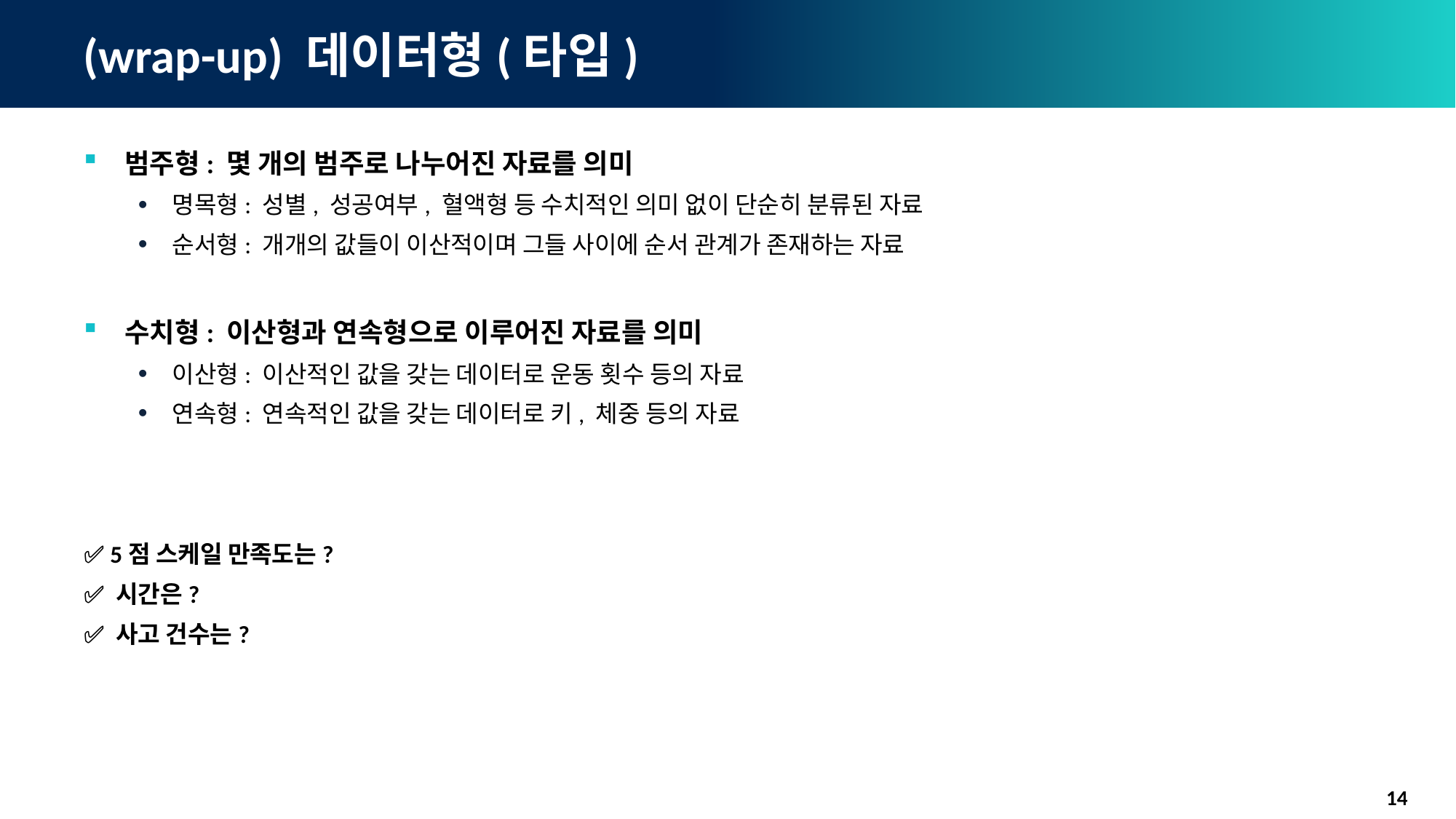

# (wrap-up) 데이터형(타입)
범주형: 몇 개의 범주로 나누어진 자료를 의미
명목형: 성별, 성공여부, 혈액형 등 수치적인 의미 없이 단순히 분류된 자료
순서형: 개개의 값들이 이산적이며 그들 사이에 순서 관계가 존재하는 자료

수치형: 이산형과 연속형으로 이루어진 자료를 의미
이산형: 이산적인 값을 갖는 데이터로 운동 횟수 등의 자료
연속형: 연속적인 값을 갖는 데이터로 키, 체중 등의 자료

✅ 5점 스케일 만족도는?
✅ 시간은?
✅ 사고 건수는?

14